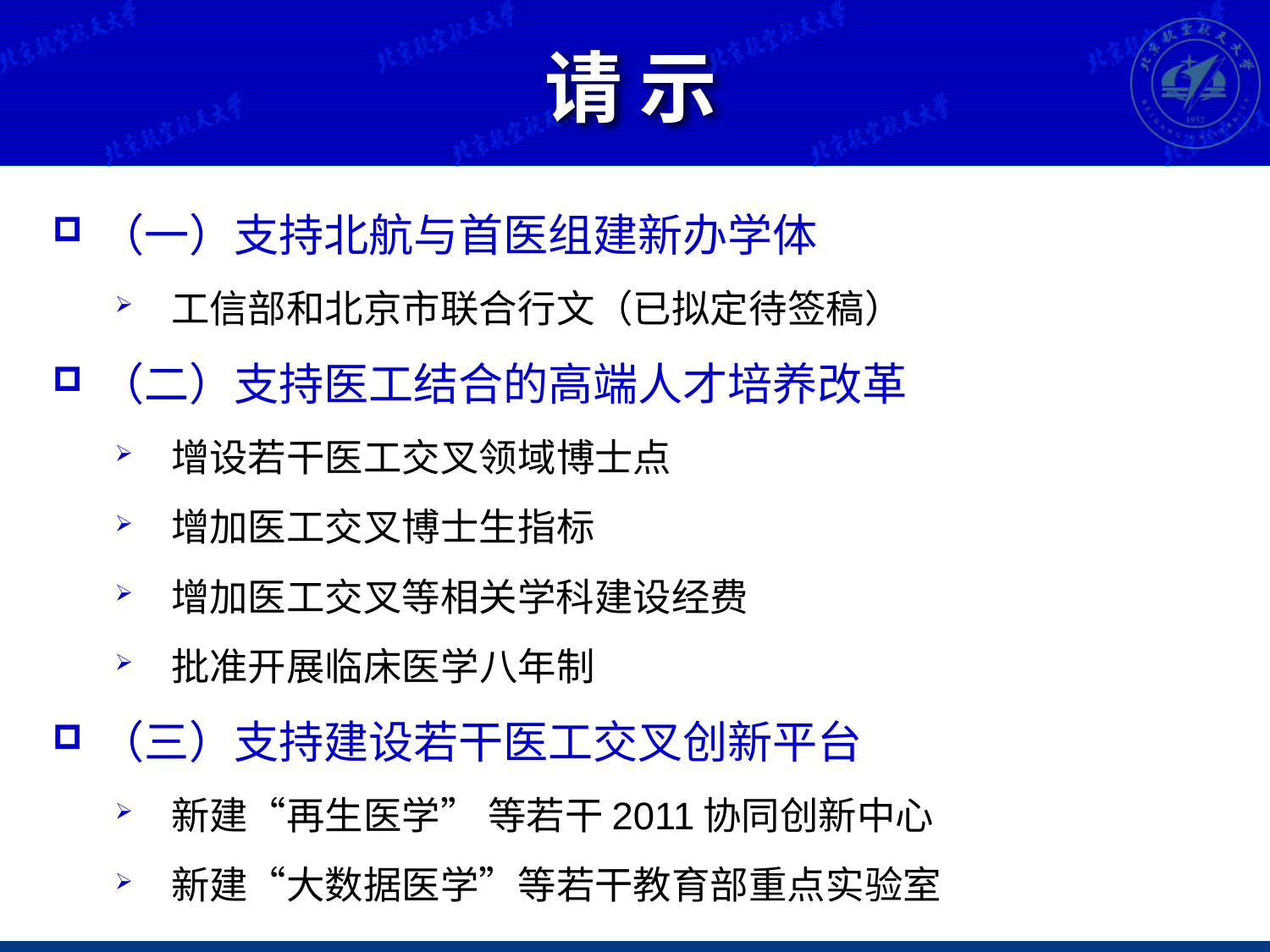

# 请 示
（一）支持北航与首医组建新办学体
 工信部和北京市联合行文（已拟定待签稿）
（二）支持医工结合的高端人才培养改革
 增设若干医工交叉领域博士点
 增加医工交叉博士生指标
 增加医工交叉等相关学科建设经费
 批准开展临床医学八年制
（三）支持建设若干医工交叉创新平台
 新建“再生医学” 等若干2011协同创新中心
 新建“大数据医学”等若干教育部重点实验室